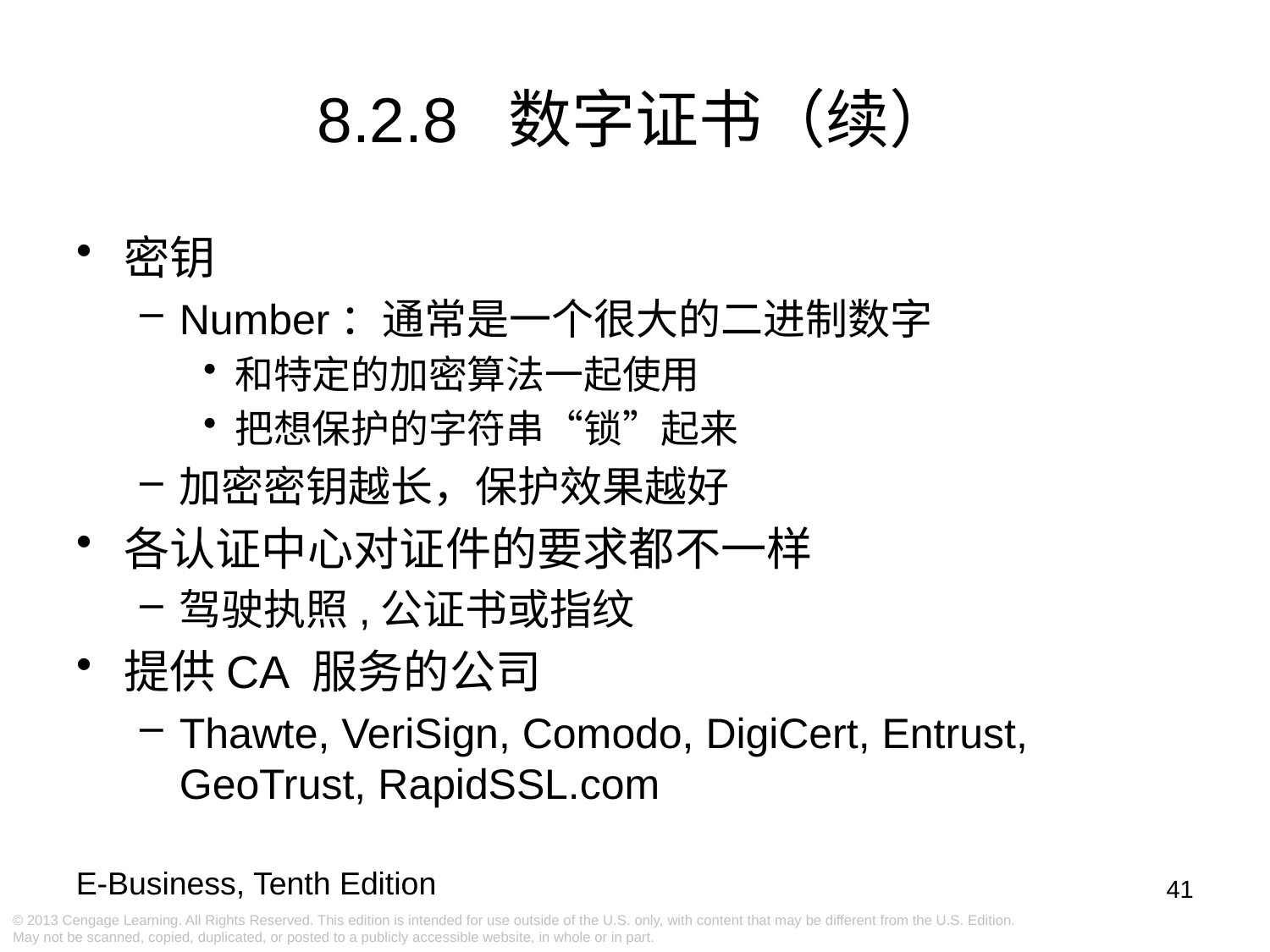

8.2.8  数字证书（续）
密钥
Number：通常是一个很大的二进制数字
和特定的加密算法一起使用
把想保护的字符串“锁”起来
加密密钥越长，保护效果越好
各认证中心对证件的要求都不一样
驾驶执照,公证书或指纹
提供CA 服务的公司
Thawte, VeriSign, Comodo, DigiCert, Entrust, GeoTrust, RapidSSL.com
41